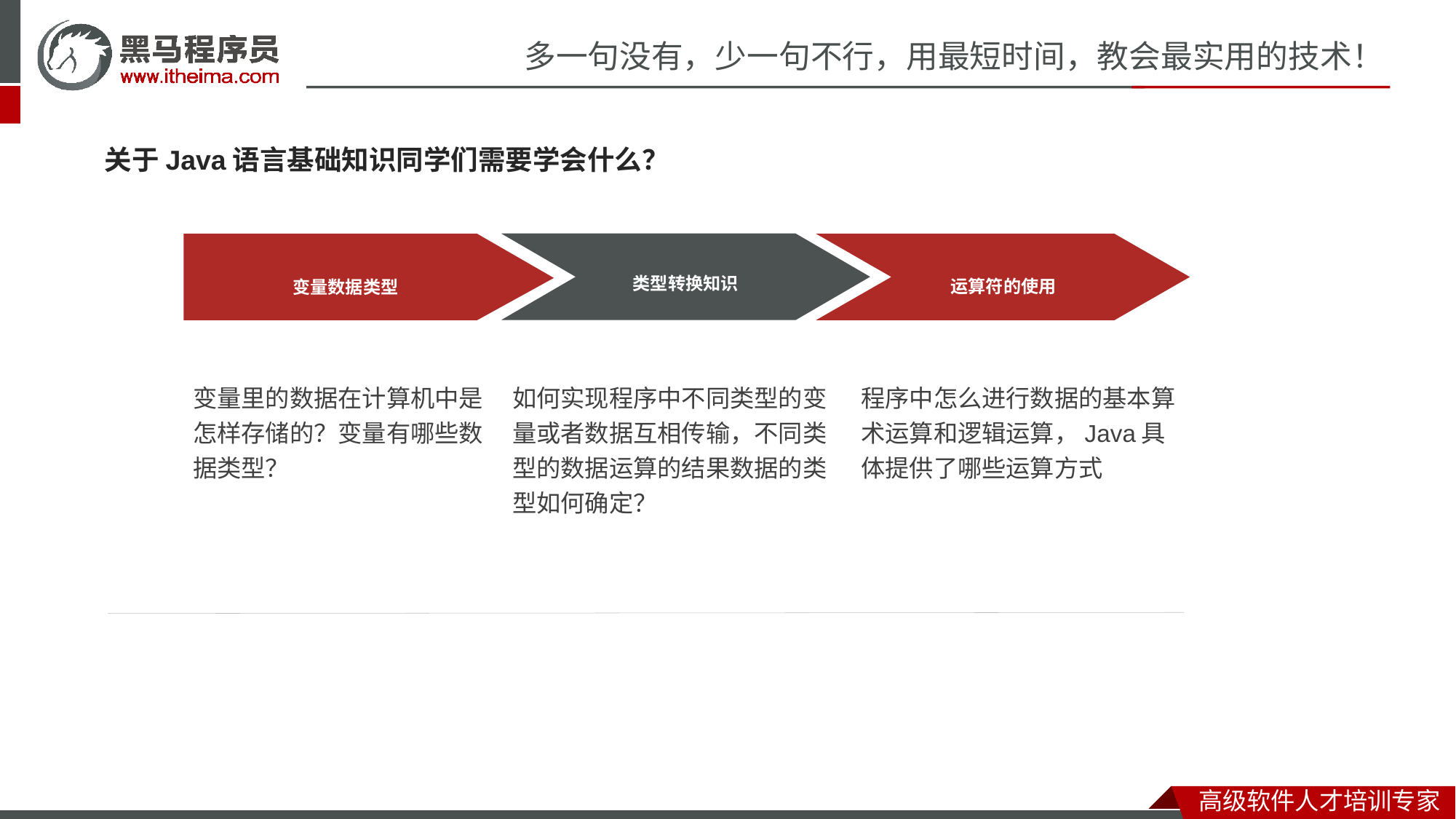

关于Java语言基础知识同学们需要学会什么？
类型转换知识

运算符的使用
变量数据类型
变量里的数据在计算机中是怎样存储的？变量有哪些数据类型？
如何实现程序中不同类型的变量或者数据互相传输，不同类型的数据运算的结果数据的类型如何确定？
程序中怎么进行数据的基本算术运算和逻辑运算，Java具体提供了哪些运算方式